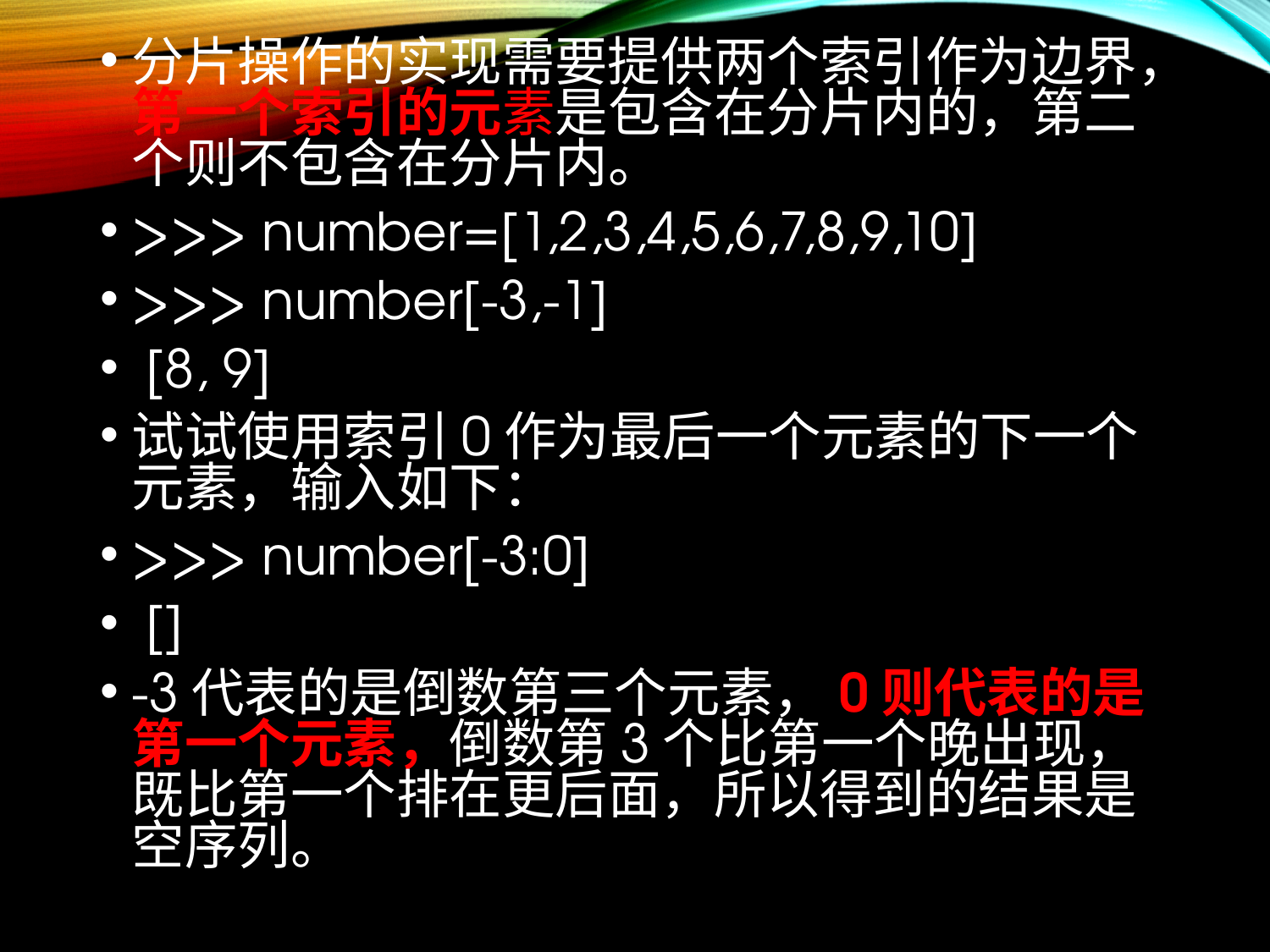

分片操作的实现需要提供两个索引作为边界，第一个索引的元素是包含在分片内的，第二个则不包含在分片内。
>>> number=[1,2,3,4,5,6,7,8,9,10]
>>> number[-3,-1]
 [8, 9]
试试使用索引0作为最后一个元素的下一个元素，输入如下：
>>> number[-3:0]
 []
-3代表的是倒数第三个元素，0则代表的是第一个元素，倒数第3个比第一个晚出现，既比第一个排在更后面，所以得到的结果是空序列。